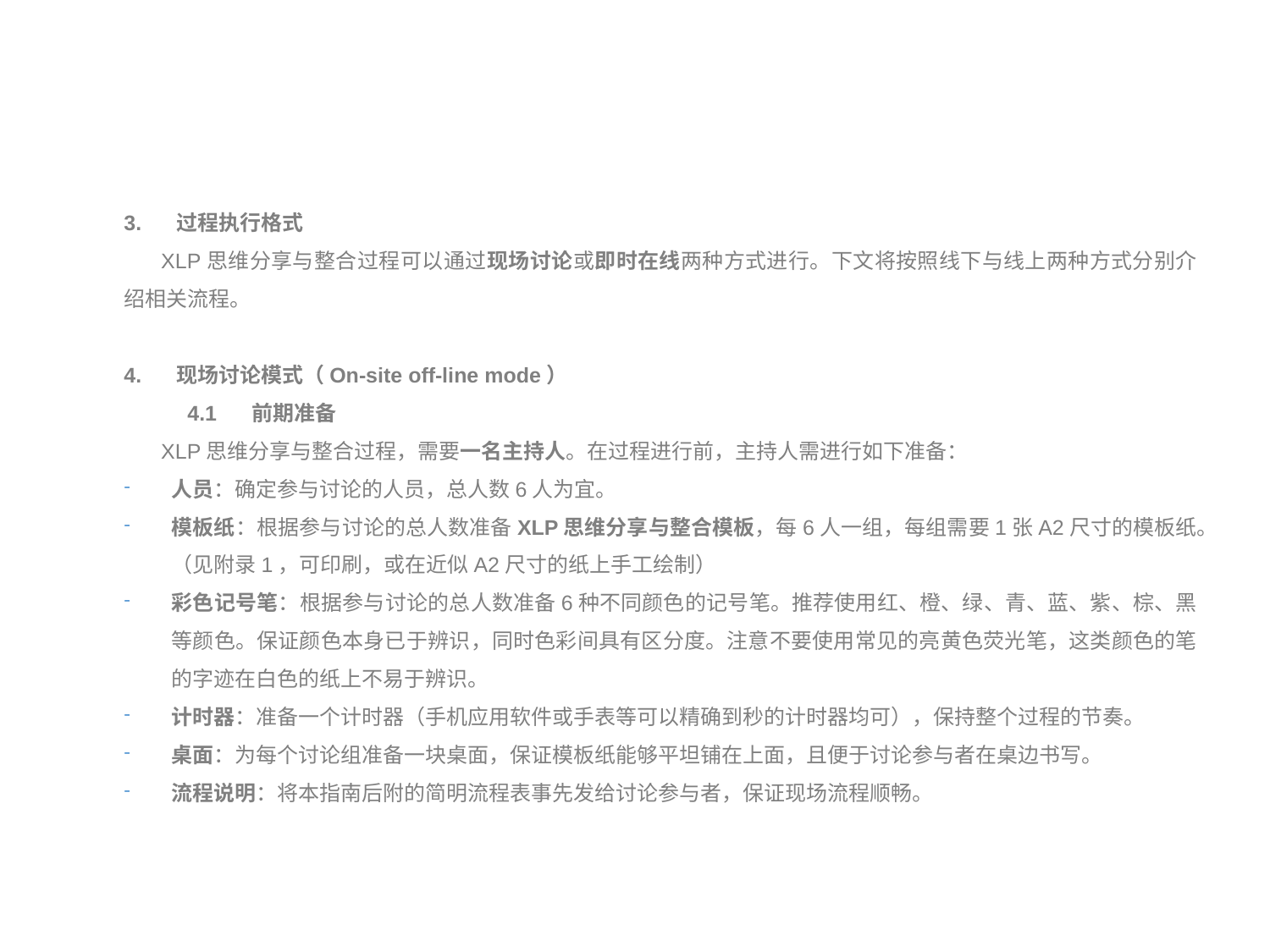

#
3.     过程执行格式
XLP思维分享与整合过程可以通过现场讨论或即时在线两种方式进行。下文将按照线下与线上两种方式分别介绍相关流程。

4.     现场讨论模式（On-site off-line mode）
4.1     前期准备
XLP思维分享与整合过程，需要一名主持人。在过程进行前，主持人需进行如下准备：
人员：确定参与讨论的人员，总人数6人为宜。
模板纸：根据参与讨论的总人数准备XLP思维分享与整合模板，每6人一组，每组需要1张A2尺寸的模板纸。（见附录1，可印刷，或在近似A2尺寸的纸上手工绘制）
彩色记号笔：根据参与讨论的总人数准备6种不同颜色的记号笔。推荐使用红、橙、绿、青、蓝、紫、棕、黑等颜色。保证颜色本身已于辨识，同时色彩间具有区分度。注意不要使用常见的亮黄色荧光笔，这类颜色的笔的字迹在白色的纸上不易于辨识。
计时器：准备一个计时器（手机应用软件或手表等可以精确到秒的计时器均可），保持整个过程的节奏。
桌面：为每个讨论组准备一块桌面，保证模板纸能够平坦铺在上面，且便于讨论参与者在桌边书写。
流程说明：将本指南后附的简明流程表事先发给讨论参与者，保证现场流程顺畅。